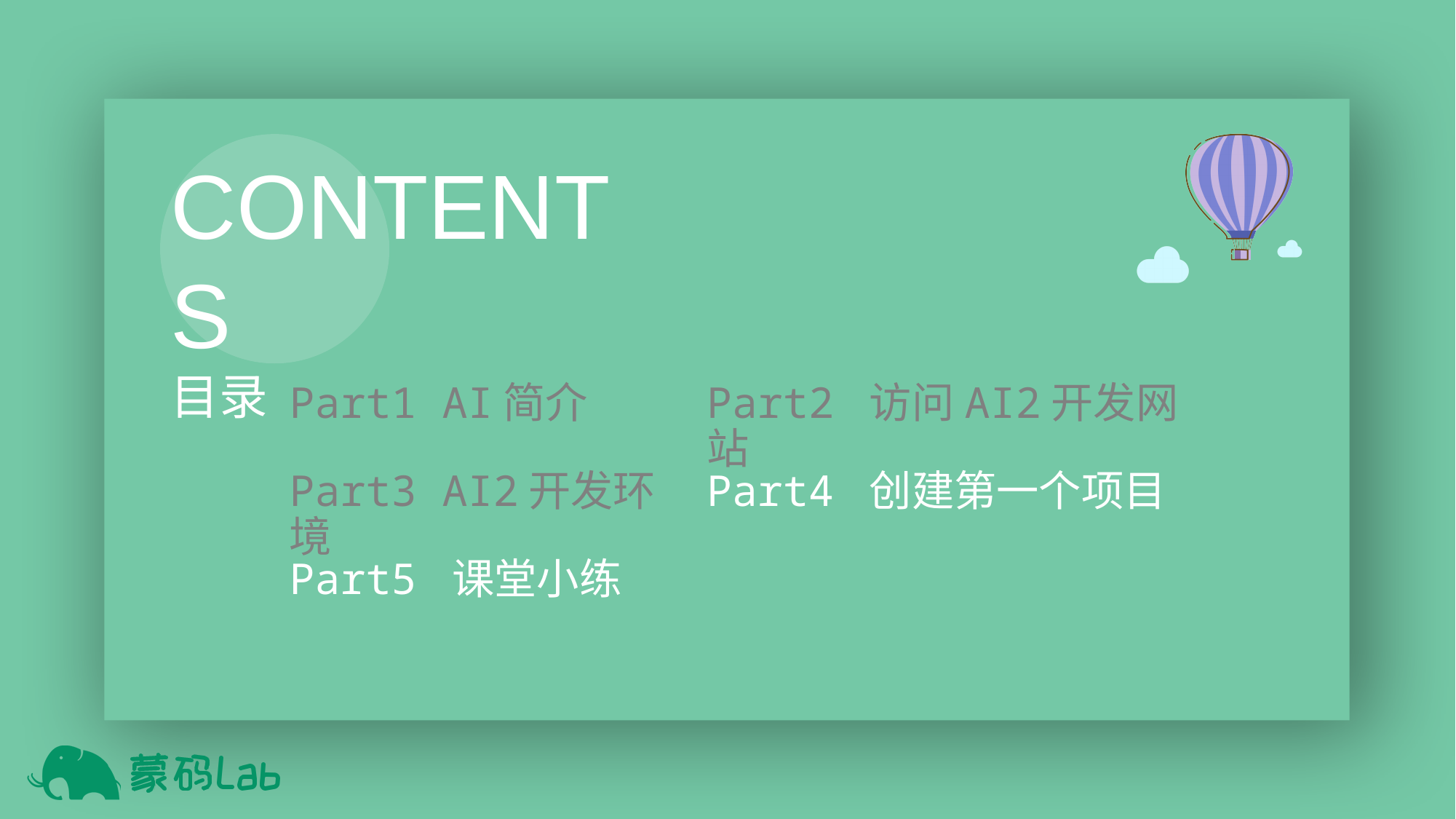

Part1 AI简介
Part2 访问AI2开发网站
Part3 AI2开发环境
Part4 创建第一个项目
Part5 课堂小练